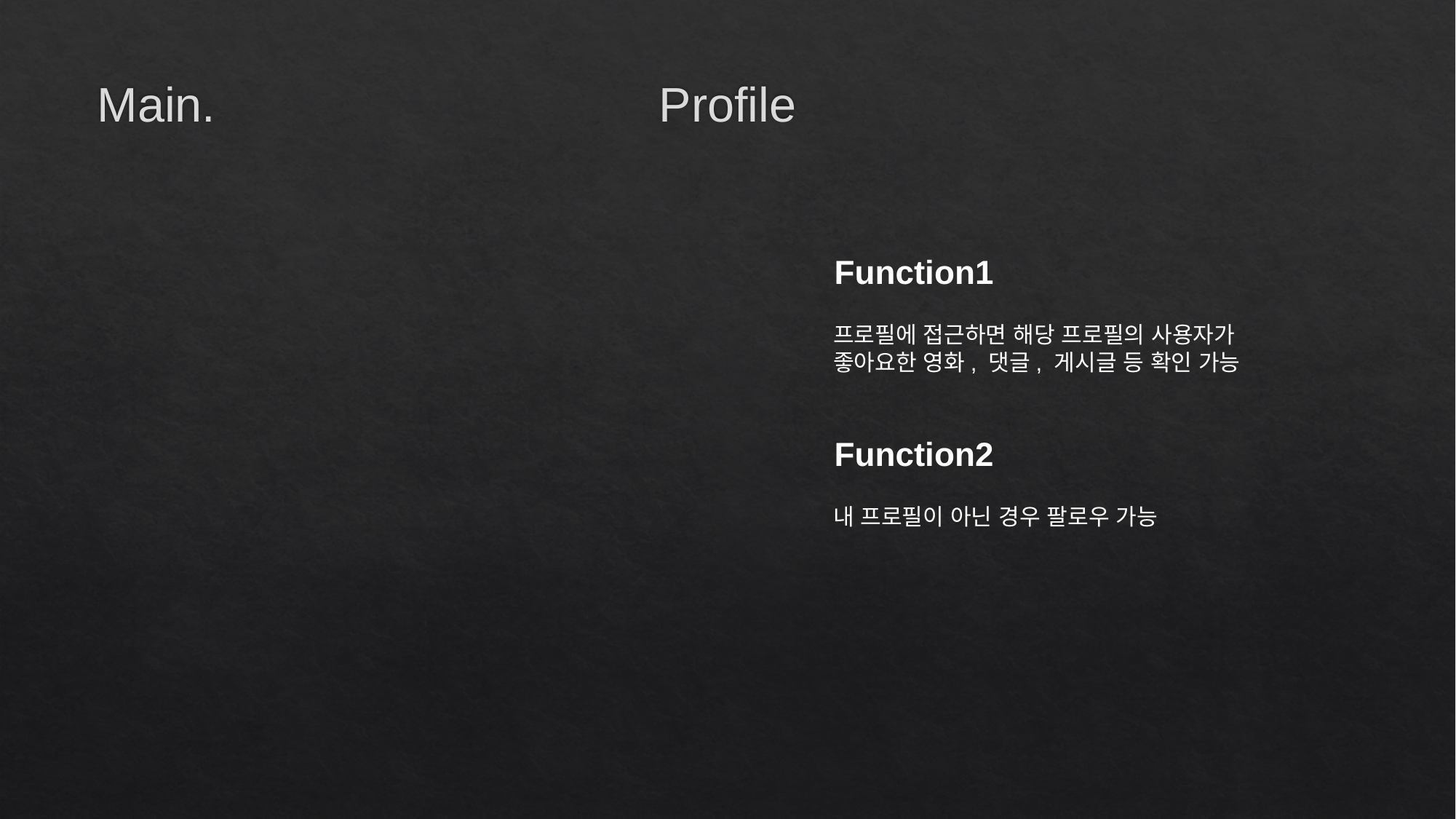

Main.
Profile
Function1
프로필에 접근하면 해당 프로필의 사용자가 좋아요한 영화, 댓글, 게시글 등 확인 가능
Function2
내 프로필이 아닌 경우 팔로우 가능